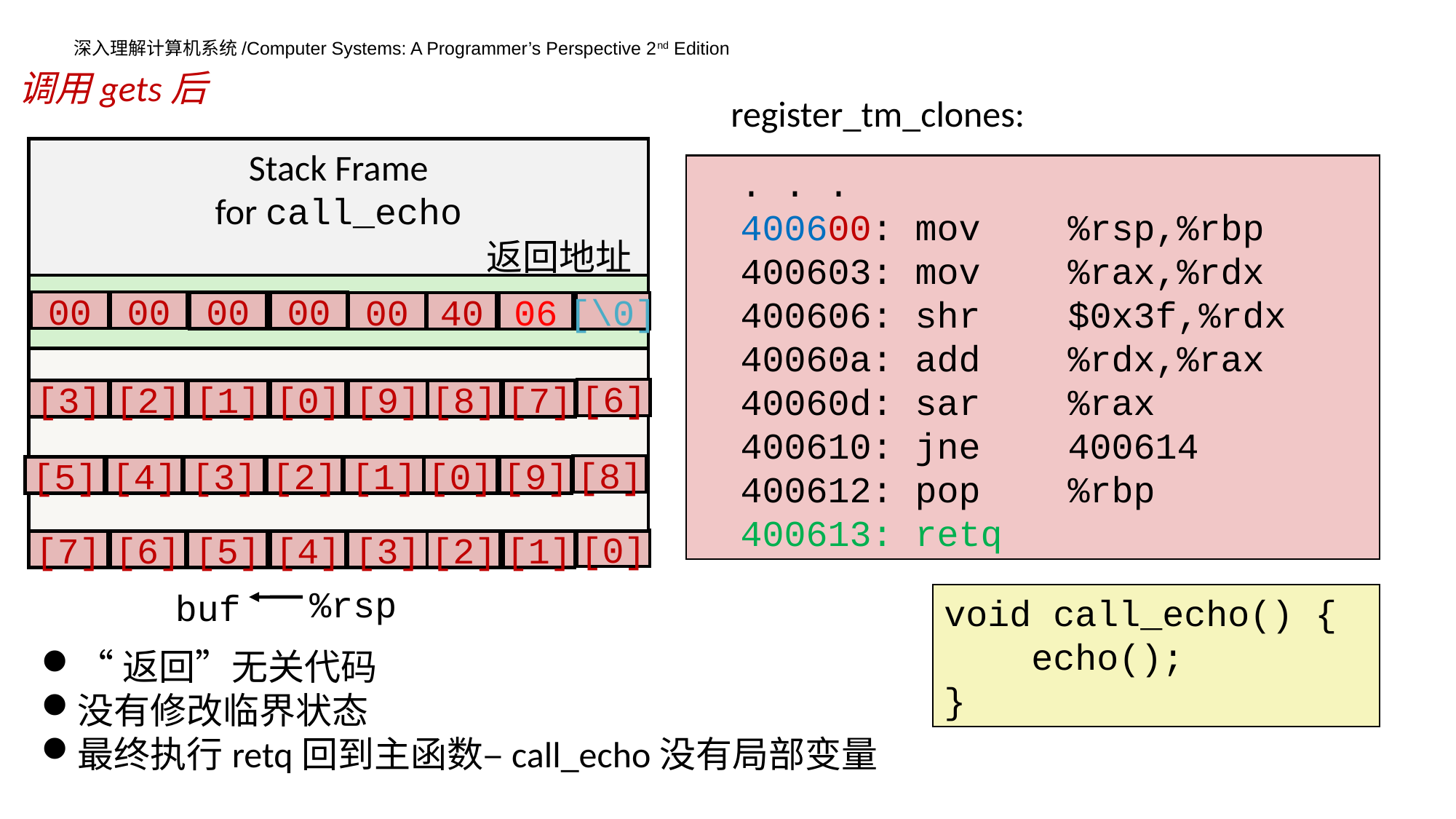

调用gets后
register_tm_clones:
Stack Frame
for call_echo
  . . .
  400600:	mov    %rsp,%rbp
  400603:	mov    %rax,%rdx
  400606:	shr    $0x3f,%rdx
  40060a:	add    %rdx,%rax
  40060d:	sar    %rax
  400610:	jne    400614
  400612:	pop    %rbp
  400613:	retq
返回地址

00
00
00
00
00
40
06
[\0]

[6]
[3]
[2]
[1]
[0]
[9]
[8]
[7]
[8]
[5]
[4]
[3]
[2]
[1]
[0]
[9]
[0]
[7]
[6]
[5]
[4]
[3]
[2]
[1]
%rsp
buf
void call_echo() {
    echo();
}

“返回”无关代码
没有修改临界状态
最终执行retq回到主函数–call_echo没有局部变量